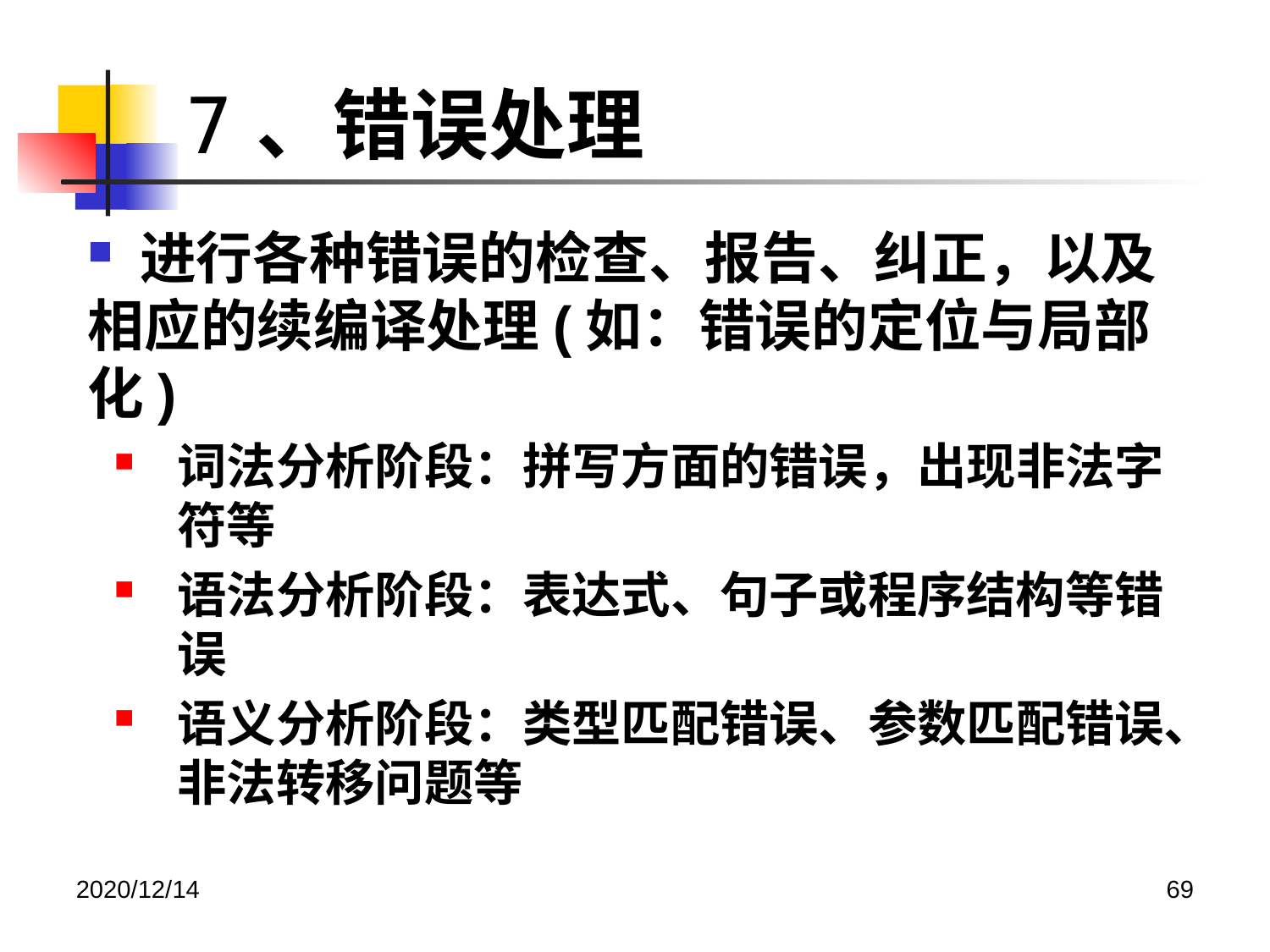

7、错误处理
 进行各种错误的检查、报告、纠正，以及相应的续编译处理(如：错误的定位与局部化)
词法分析阶段：拼写方面的错误，出现非法字符等
语法分析阶段：表达式、句子或程序结构等错误
语义分析阶段：类型匹配错误、参数匹配错误、非法转移问题等
2020/12/14
69